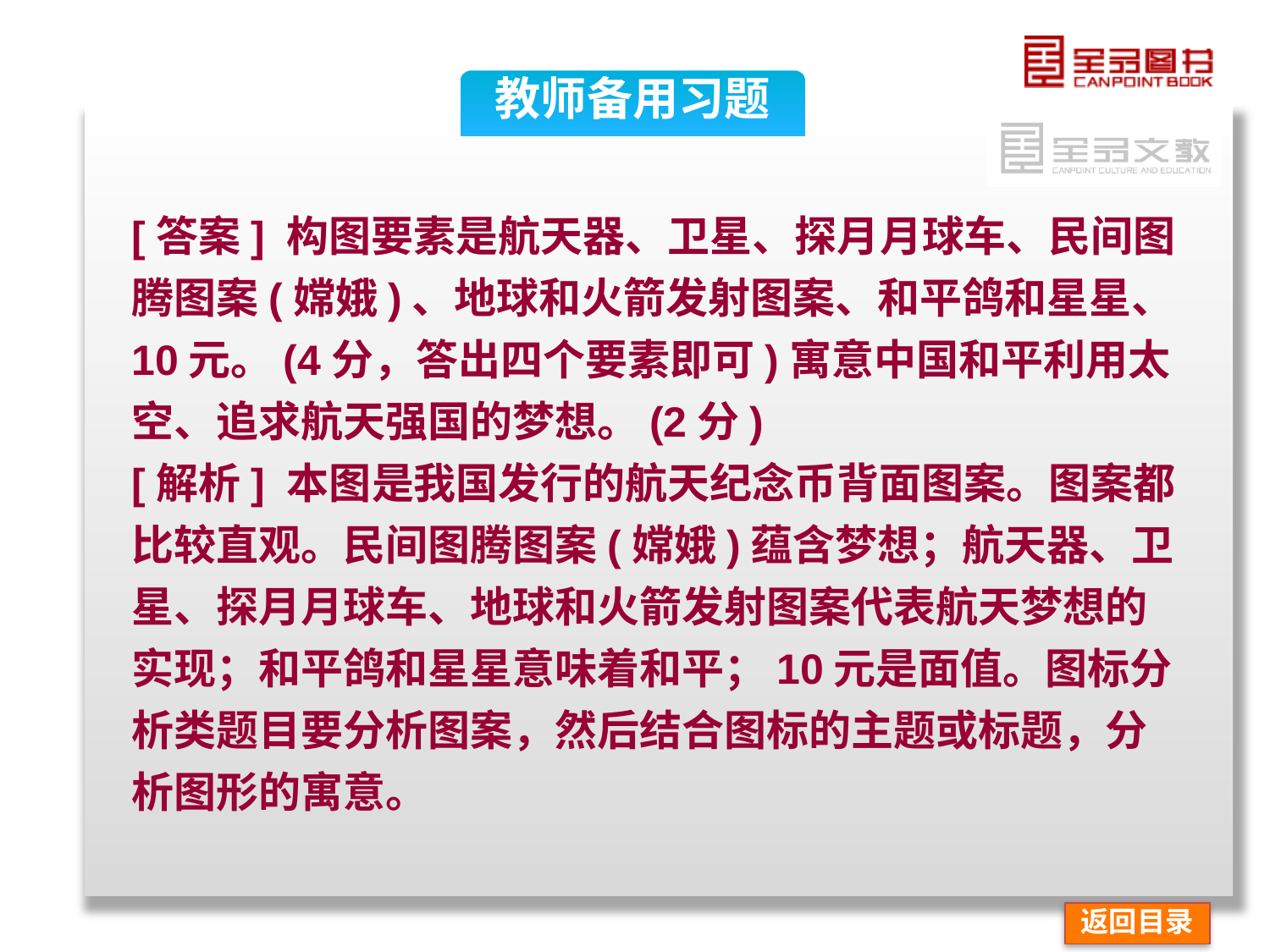

教师备用习题
[答案] 构图要素是航天器、卫星、探月月球车、民间图腾图案(嫦娥)、地球和火箭发射图案、和平鸽和星星、10元。(4分，答出四个要素即可)寓意中国和平利用太空、追求航天强国的梦想。(2分)
[解析] 本图是我国发行的航天纪念币背面图案。图案都比较直观。民间图腾图案(嫦娥)蕴含梦想；航天器、卫星、探月月球车、地球和火箭发射图案代表航天梦想的实现；和平鸽和星星意味着和平；10元是面值。图标分析类题目要分析图案，然后结合图标的主题或标题，分析图形的寓意。

返回目录